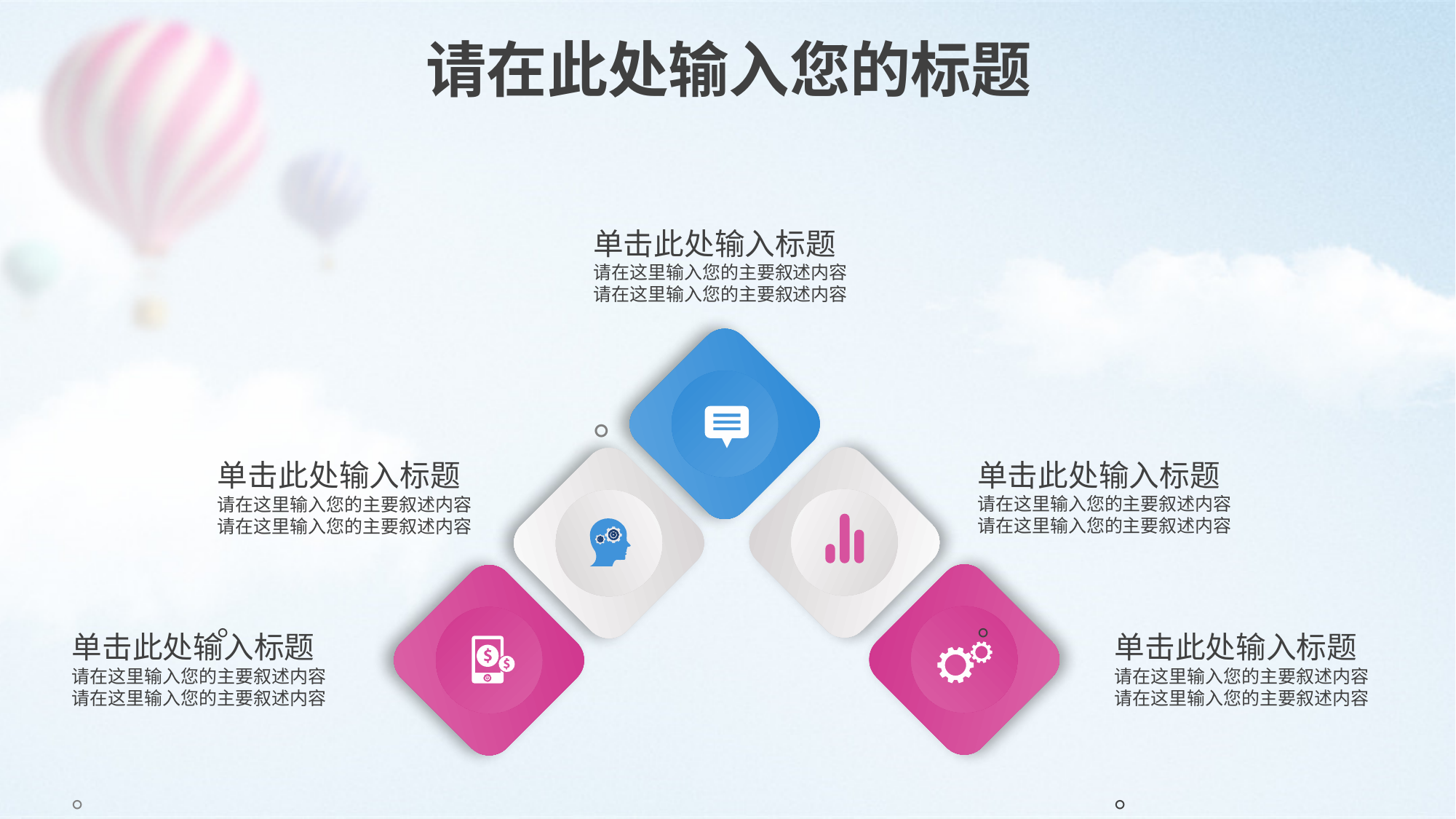

请在此处输入您的标题
单击此处输入标题
请在这里输入您的主要叙述内容
请在这里输入您的主要叙述内容

。

单击此处输入标题
请在这里输入您的主要叙述内容
请在这里输入您的主要叙述内容

。
单击此处输入标题
请在这里输入您的主要叙述内容
请在这里输入您的主要叙述内容

。

单击此处输入标题
请在这里输入您的主要叙述内容
请在这里输入您的主要叙述内容

。
单击此处输入标题
请在这里输入您的主要叙述内容
请在这里输入您的主要叙述内容

。